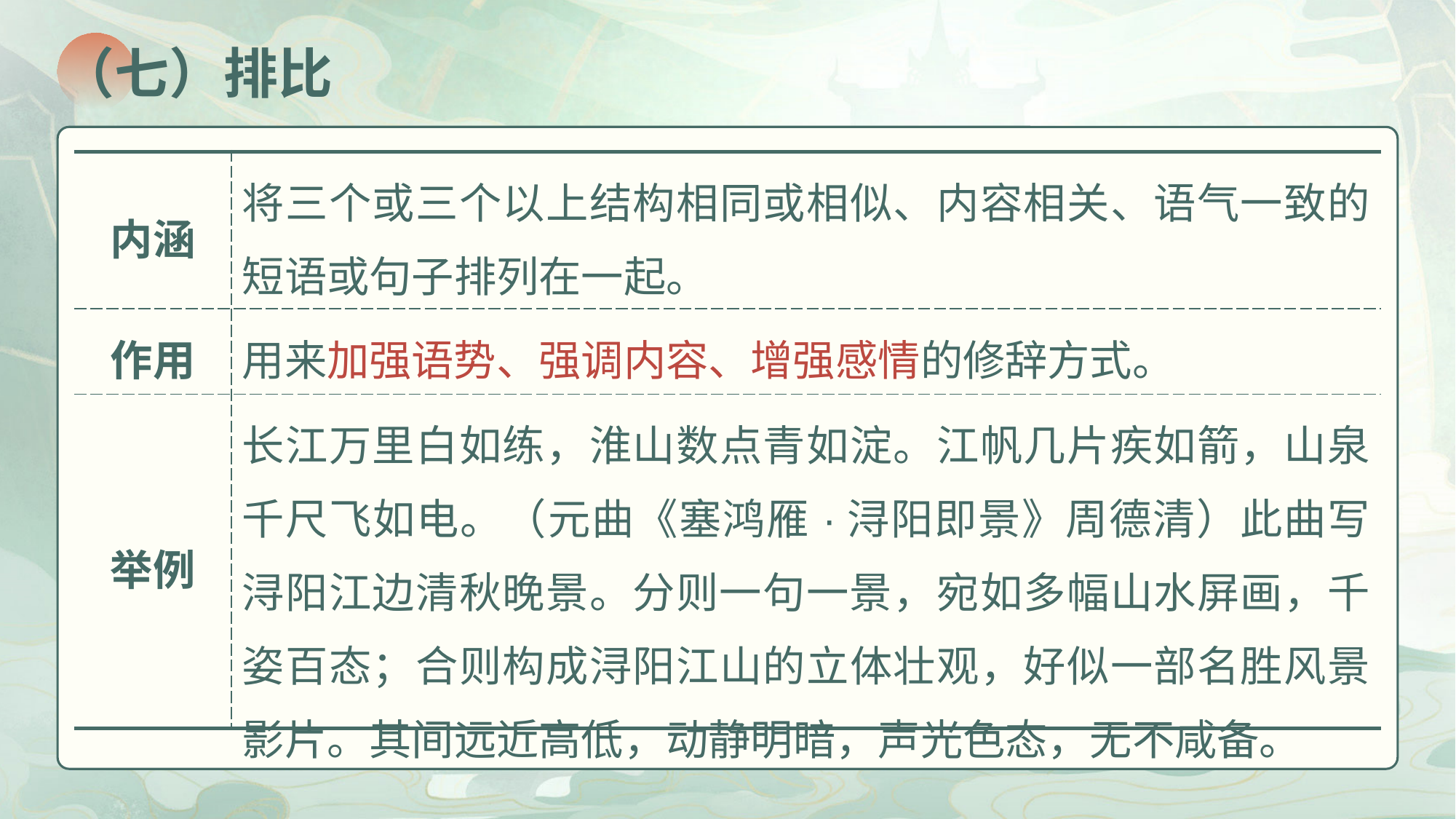

（七）排比

| 内涵 | 将三个或三个以上结构相同或相似、内容相关、语气一致的短语或句子排列在一起。 |
| --- | --- |
| 作用 | 用来加强语势、强调内容、增强感情的修辞方式。 |
| 举例 | 长江万里白如练，淮山数点青如淀。江帆几片疾如箭，山泉千尺飞如电。（元曲《塞鸿雁·浔阳即景》周德清）此曲写浔阳江边清秋晚景。分则一句一景，宛如多幅山水屏画，千姿百态；合则构成浔阳江山的立体壮观，好似一部名胜风景影片。其间远近高低，动静明暗，声光色态，无不咸备。 |